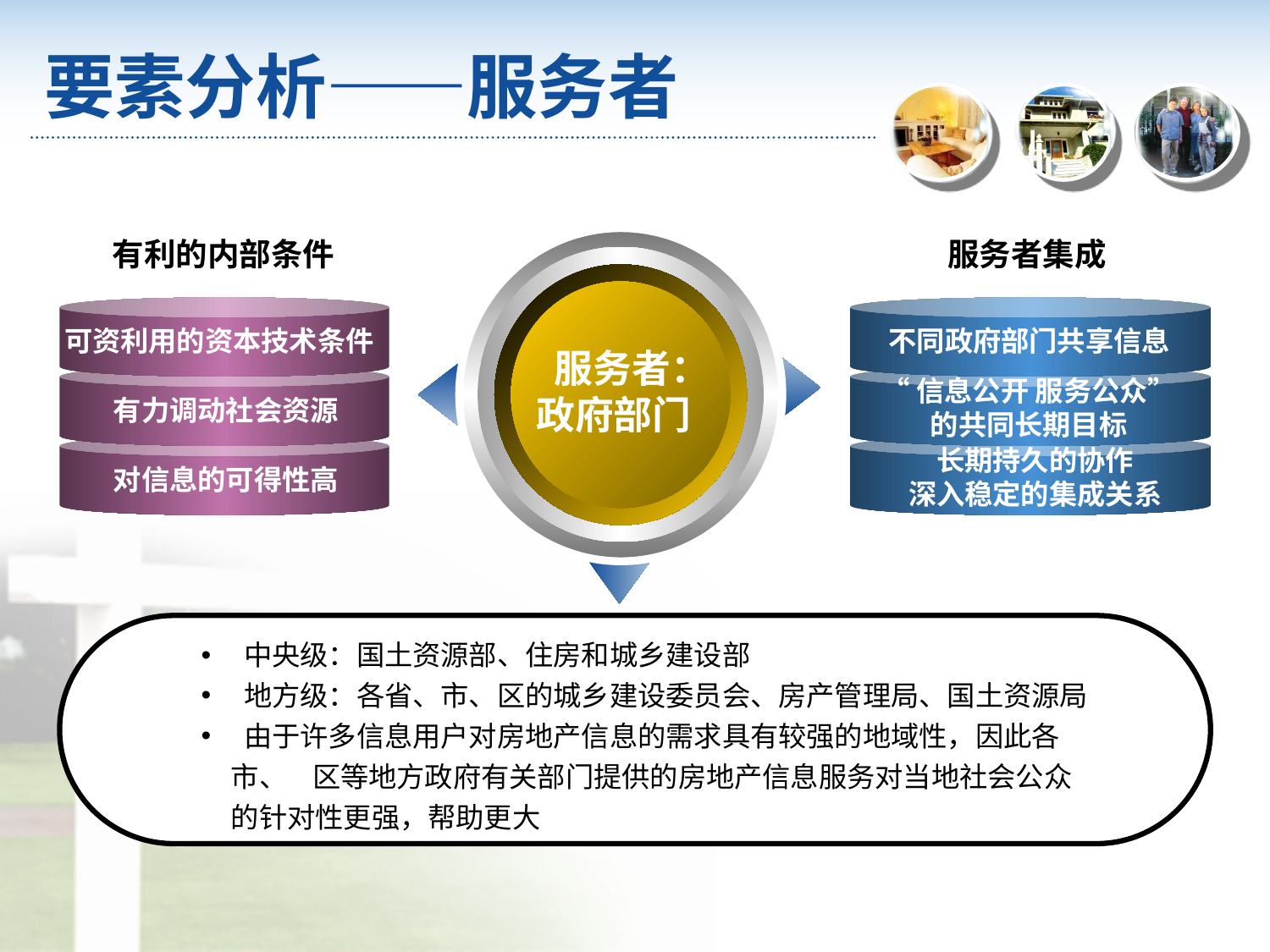

# 要素分析——服务者

可资利用的资本技术条件
不同政府部门共享信息
 服务者：
政府部门

“信息公开 服务公众”
的共同长期目标
有力调动社会资源

长期持久的协作
深入稳定的集成关系
对信息的可得性高

有利的内部条件
服务者集成
 中央级：国土资源部、住房和城乡建设部
 地方级：各省、市、区的城乡建设委员会、房产管理局、国土资源局
 由于许多信息用户对房地产信息的需求具有较强的地域性，因此各市、    区等地方政府有关部门提供的房地产信息服务对当地社会公众的针对性更强，帮助更大